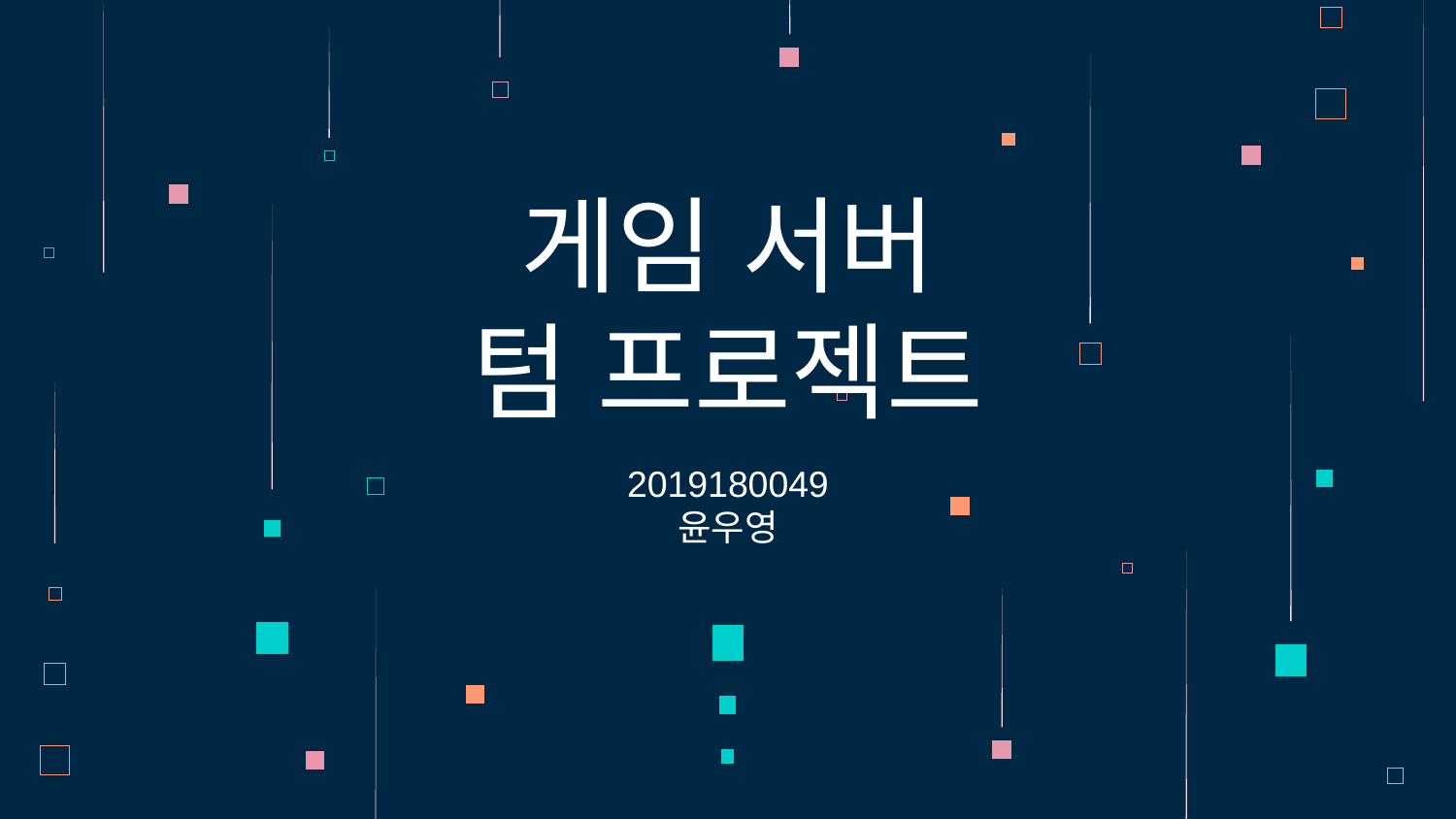

# 게임 서버 텀 프로젝트

2019180049
윤우영